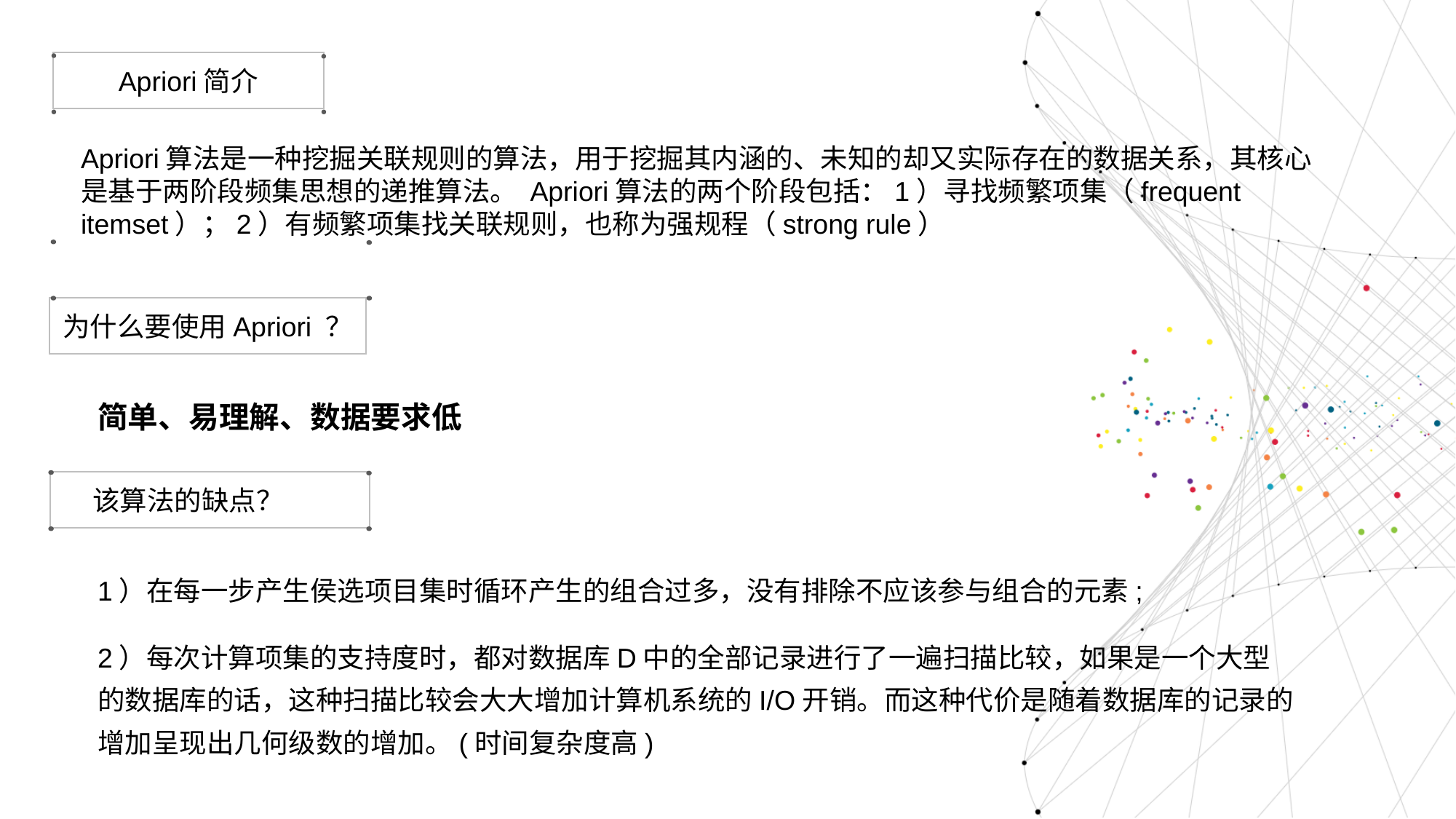

Apriori简介

Apriori算法是一种挖掘关联规则的算法，用于挖掘其内涵的、未知的却又实际存在的数据关系，其核心是基于两阶段频集思想的递推算法。 Apriori算法的两个阶段包括：1）寻找频繁项集（frequent itemset）；2）有频繁项集找关联规则，也称为强规程（strong rule）

为什么要使用Apriori ？
简单、易理解、数据要求低

    该算法的缺点？

1）在每一步产生侯选项目集时循环产生的组合过多，没有排除不应该参与组合的元素;
2）每次计算项集的支持度时，都对数据库D中的全部记录进行了一遍扫描比较，如果是一个大型的数据库的话，这种扫描比较会大大增加计算机系统的I/O开销。而这种代价是随着数据库的记录的增加呈现出几何级数的增加。(时间复杂度高)